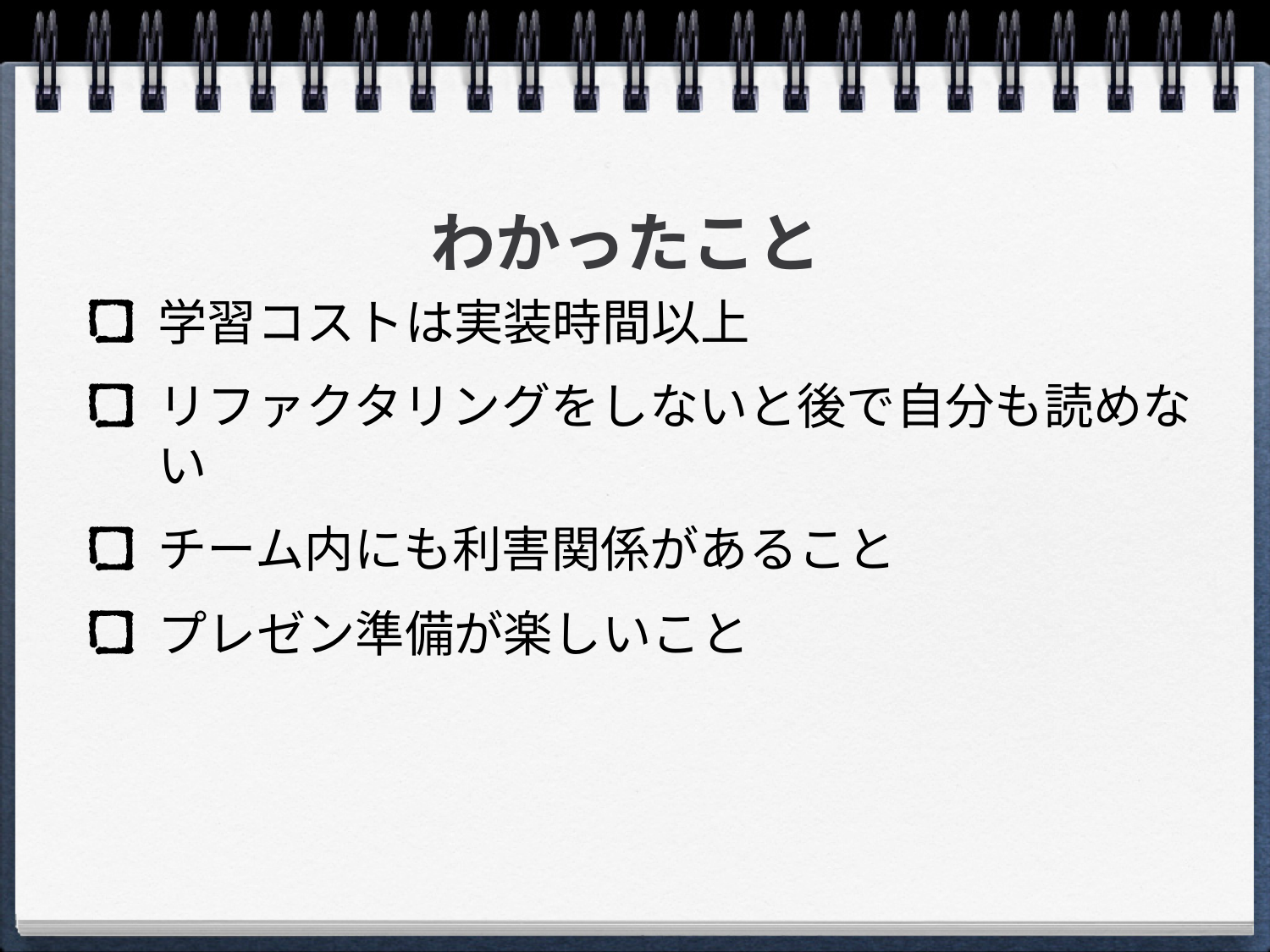

# わかったこと
学習コストは実装時間以上
リファクタリングをしないと後で自分も読めない
チーム内にも利害関係があること
プレゼン準備が楽しいこと